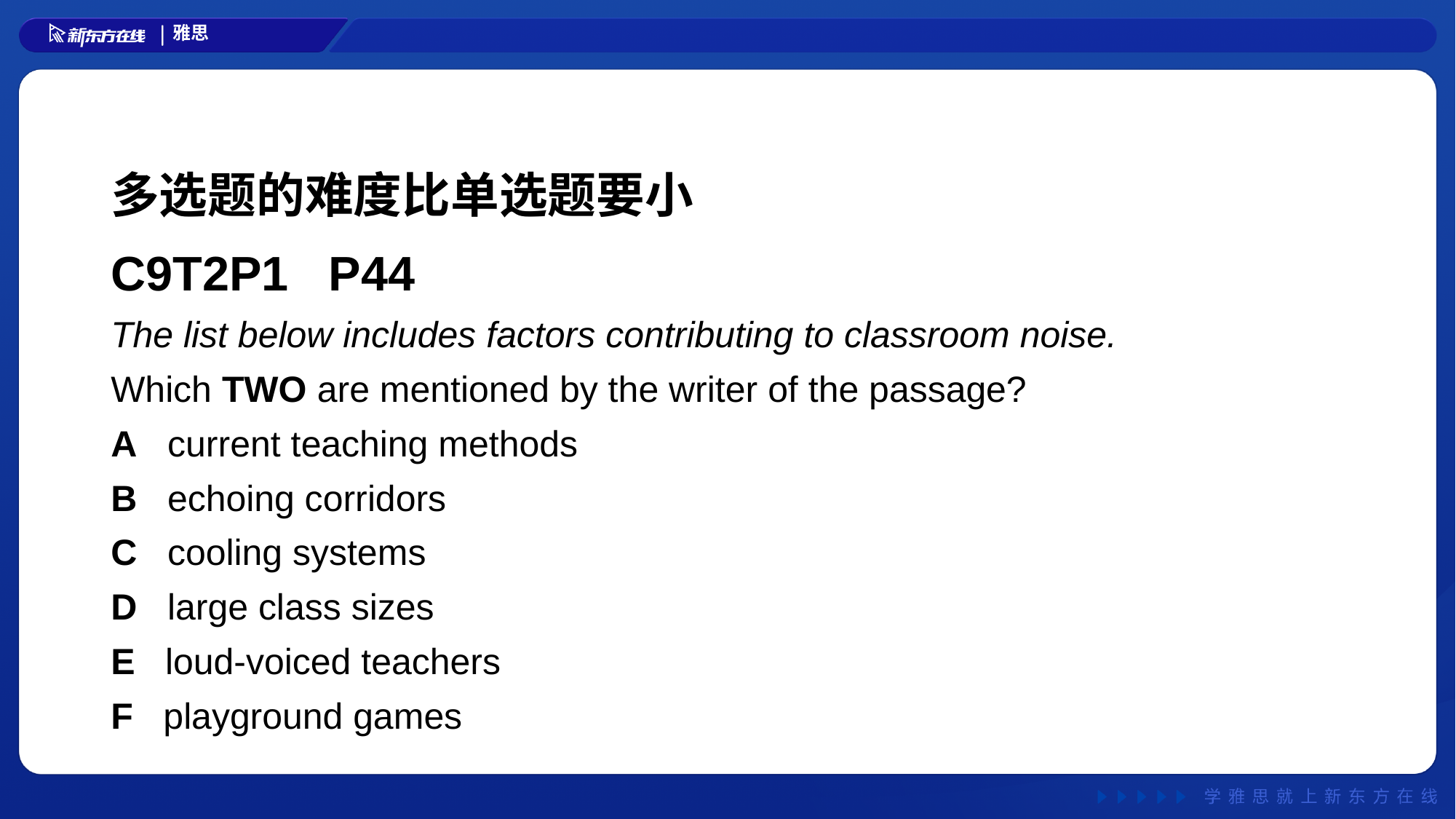

# 多选题的难度比单选题要小
C9T2P1   P44
The list below includes factors contributing to classroom noise.
Which TWO are mentioned by the writer of the passage?
A   current teaching methods
B   echoing corridors
C   cooling systems
D   large class sizes
E   loud-voiced teachers
F   playground games